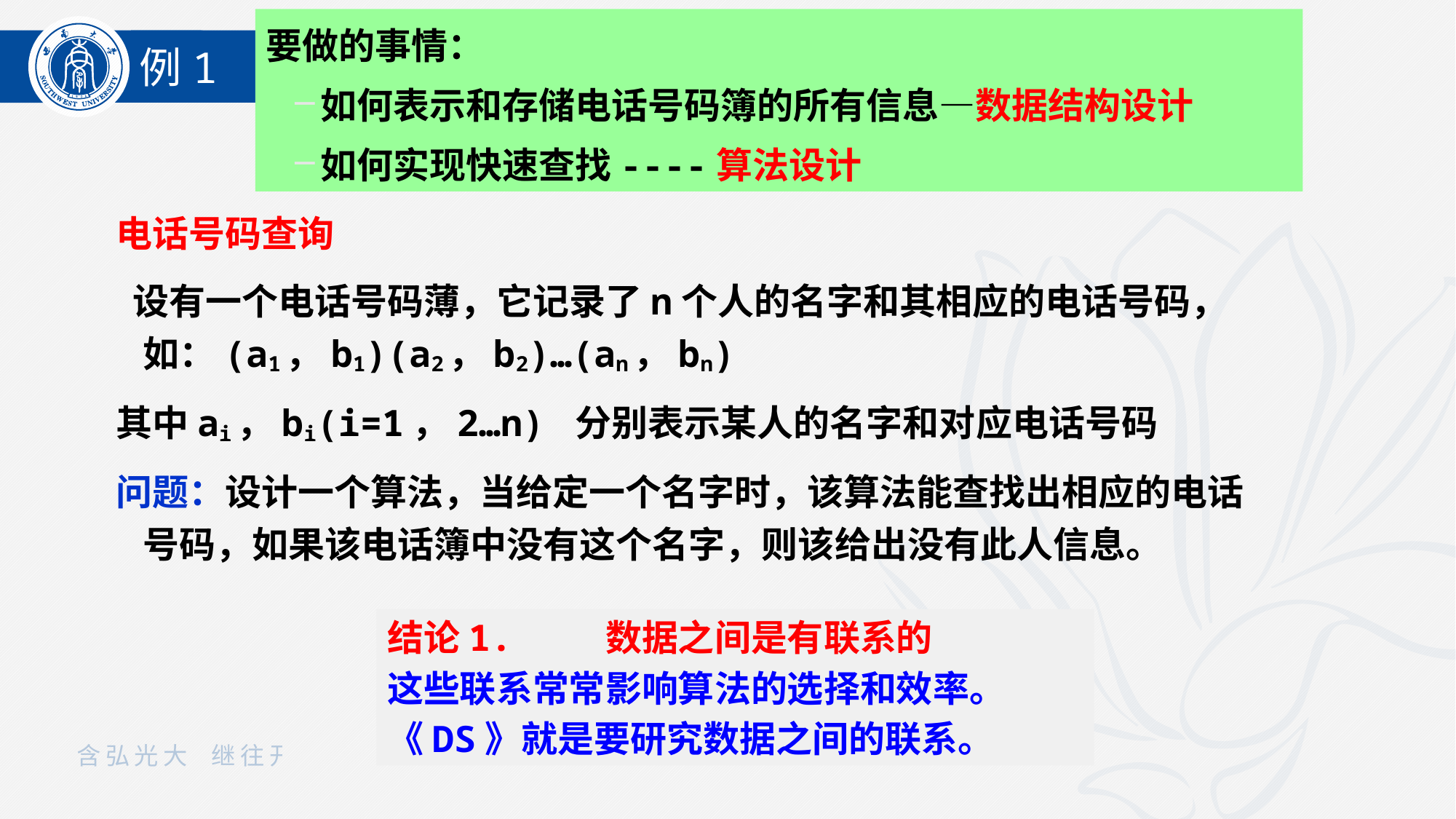

要做的事情：
如何表示和存储电话号码簿的所有信息—数据结构设计
如何实现快速查找----算法设计
例1
电话号码查询
 设有一个电话号码薄，它记录了n个人的名字和其相应的电话号码，如：(a1，b1)(a2，b2)…(an，bn)
其中ai，bi(i=1，2…n) 分别表示某人的名字和对应电话号码
问题：设计一个算法，当给定一个名字时，该算法能查找出相应的电话号码，如果该电话簿中没有这个名字，则该给出没有此人信息。
结论1.	数据之间是有联系的
这些联系常常影响算法的选择和效率。
《DS》就是要研究数据之间的联系。